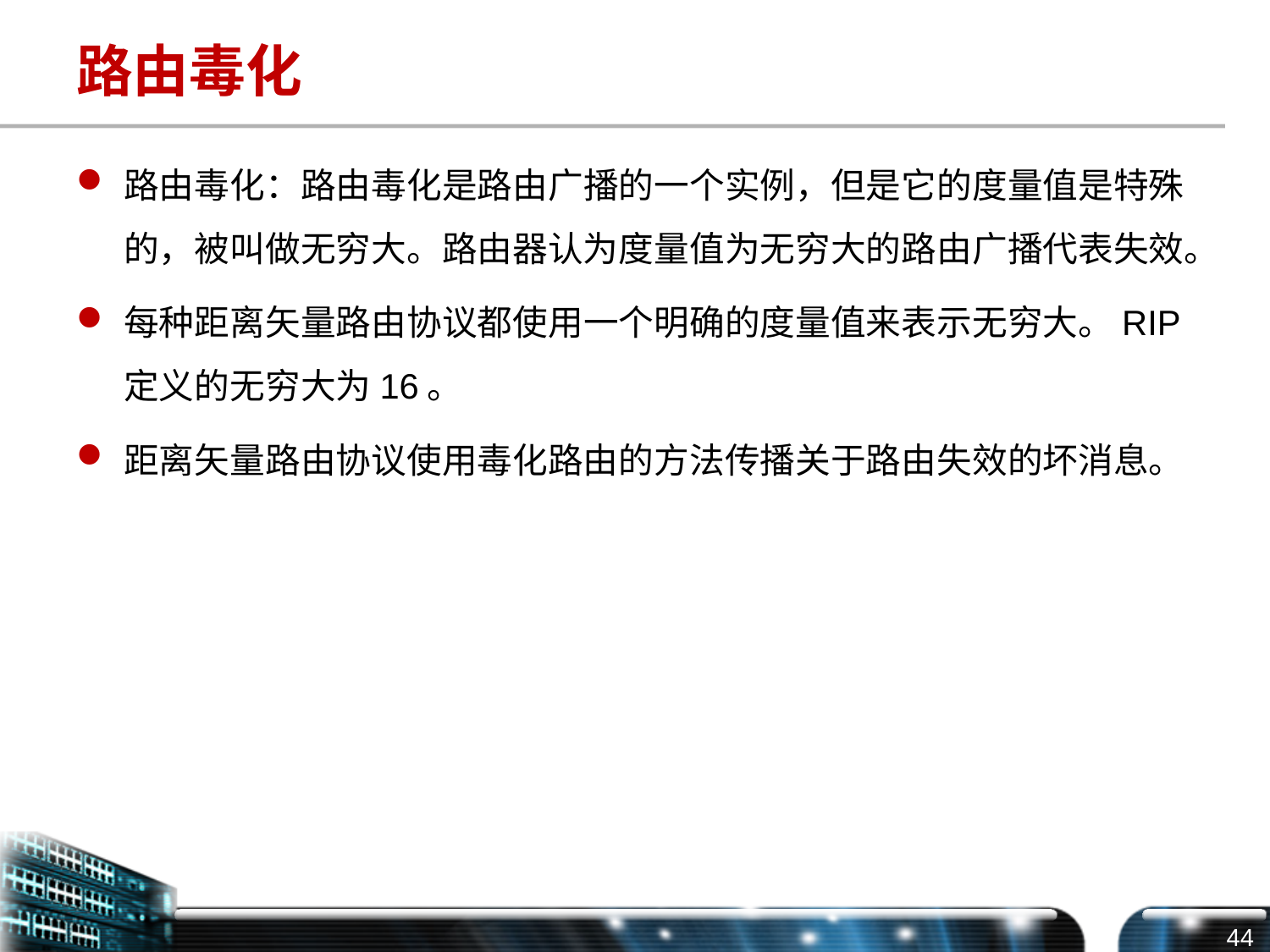

# 路由毒化
路由毒化：路由毒化是路由广播的一个实例，但是它的度量值是特殊的，被叫做无穷大。路由器认为度量值为无穷大的路由广播代表失效。
每种距离矢量路由协议都使用一个明确的度量值来表示无穷大。RIP定义的无穷大为16。
距离矢量路由协议使用毒化路由的方法传播关于路由失效的坏消息。